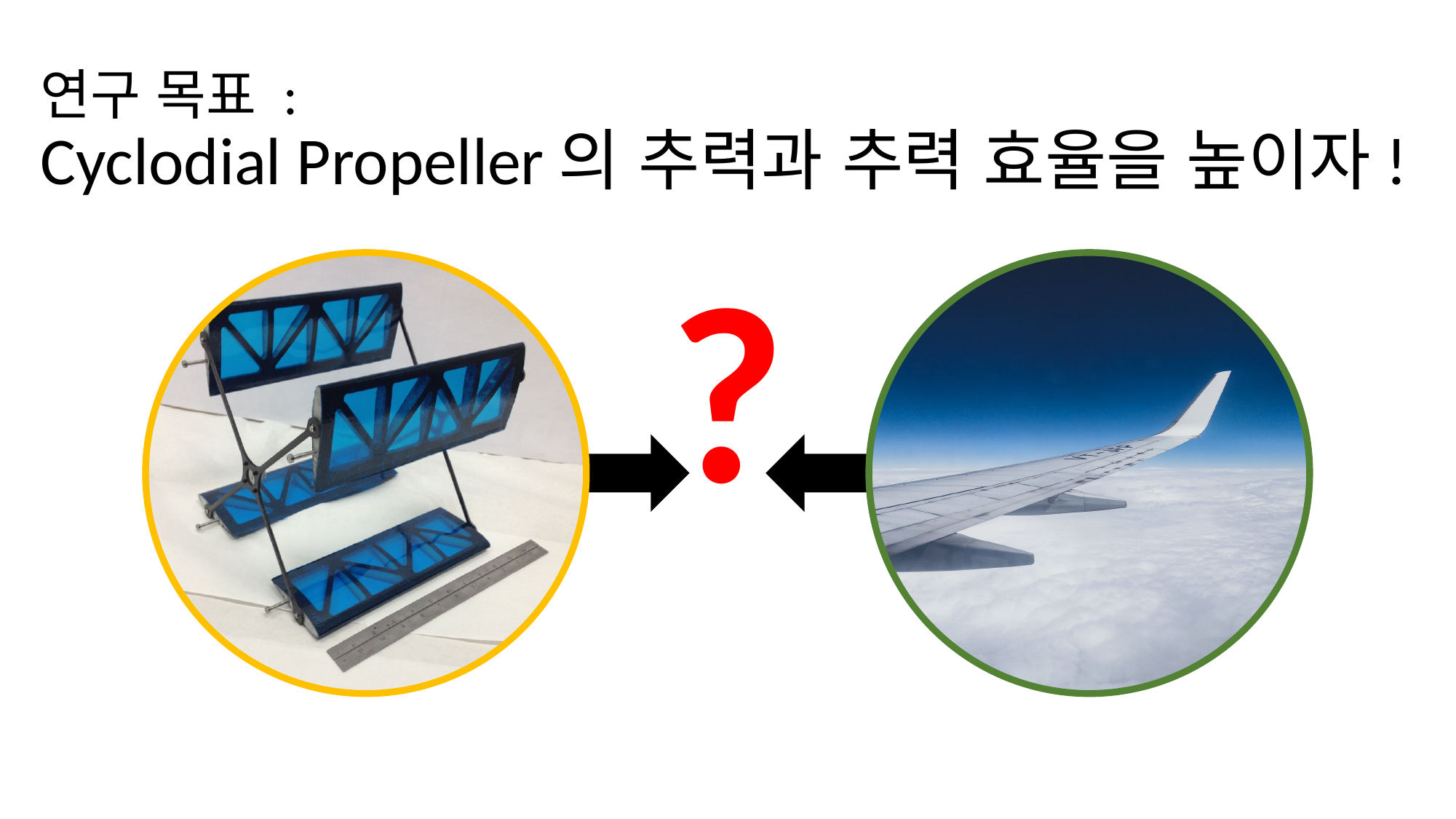

# 연구 목표 : Cyclodial Propeller의 추력과 추력 효율을 높이자!
?